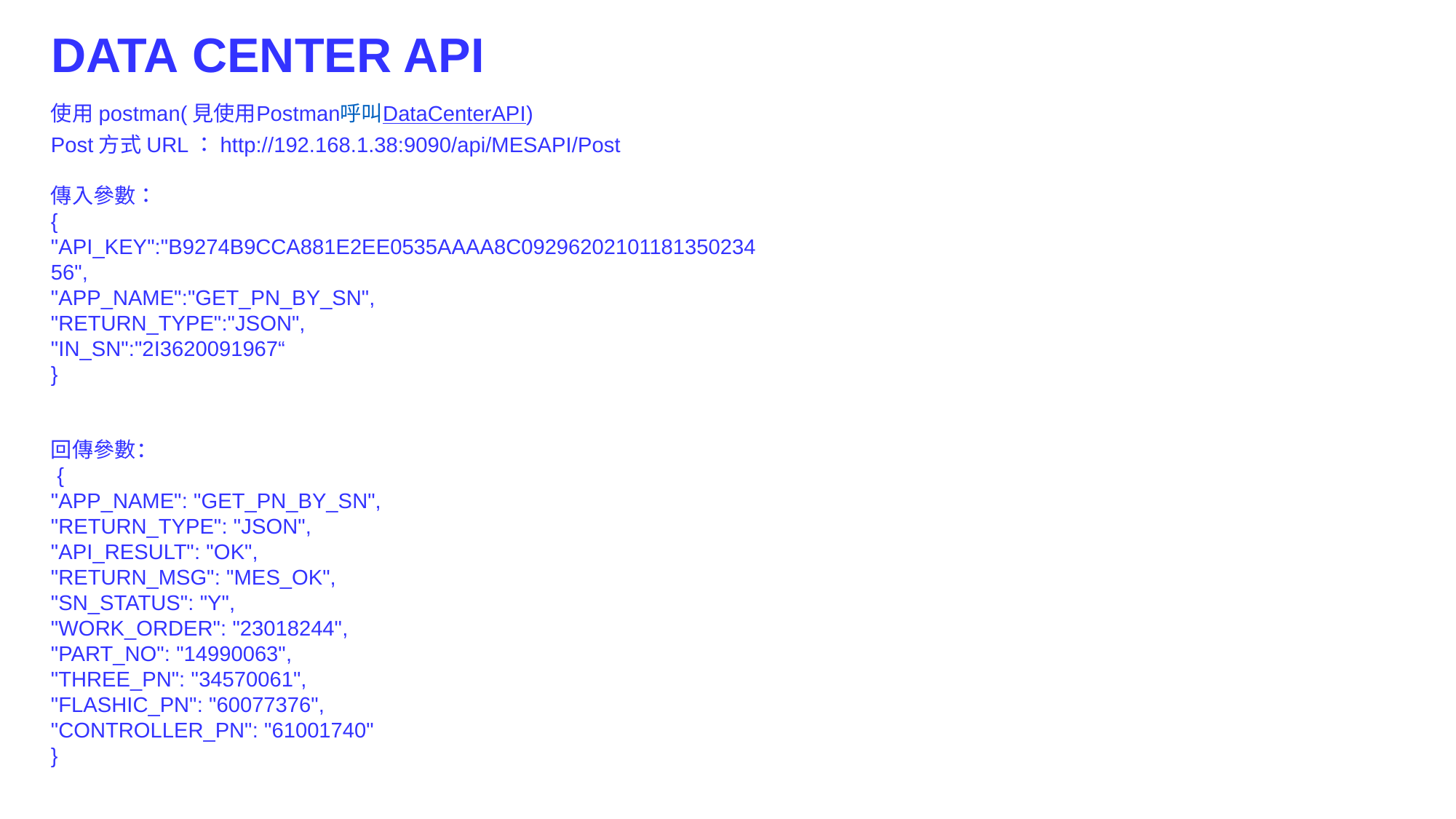

DATA CENTER API
使用postman(見使用Postman呼叫DataCenterAPI)
Post方式URL：http://192.168.1.38:9090/api/MESAPI/Post

傳入參數：
{
"API_KEY":"B9274B9CCA881E2EE0535AAAA8C0929620210118135023456",
"APP_NAME":"GET_PN_BY_SN",
"RETURN_TYPE":"JSON",
"IN_SN":"2I3620091967“
}

回傳參數：
 {
"APP_NAME": "GET_PN_BY_SN",
"RETURN_TYPE": "JSON",
"API_RESULT": "OK",
"RETURN_MSG": "MES_OK",
"SN_STATUS": "Y",
"WORK_ORDER": "23018244",
"PART_NO": "14990063",
"THREE_PN": "34570061",
"FLASHIC_PN": "60077376",
"CONTROLLER_PN": "61001740"
}